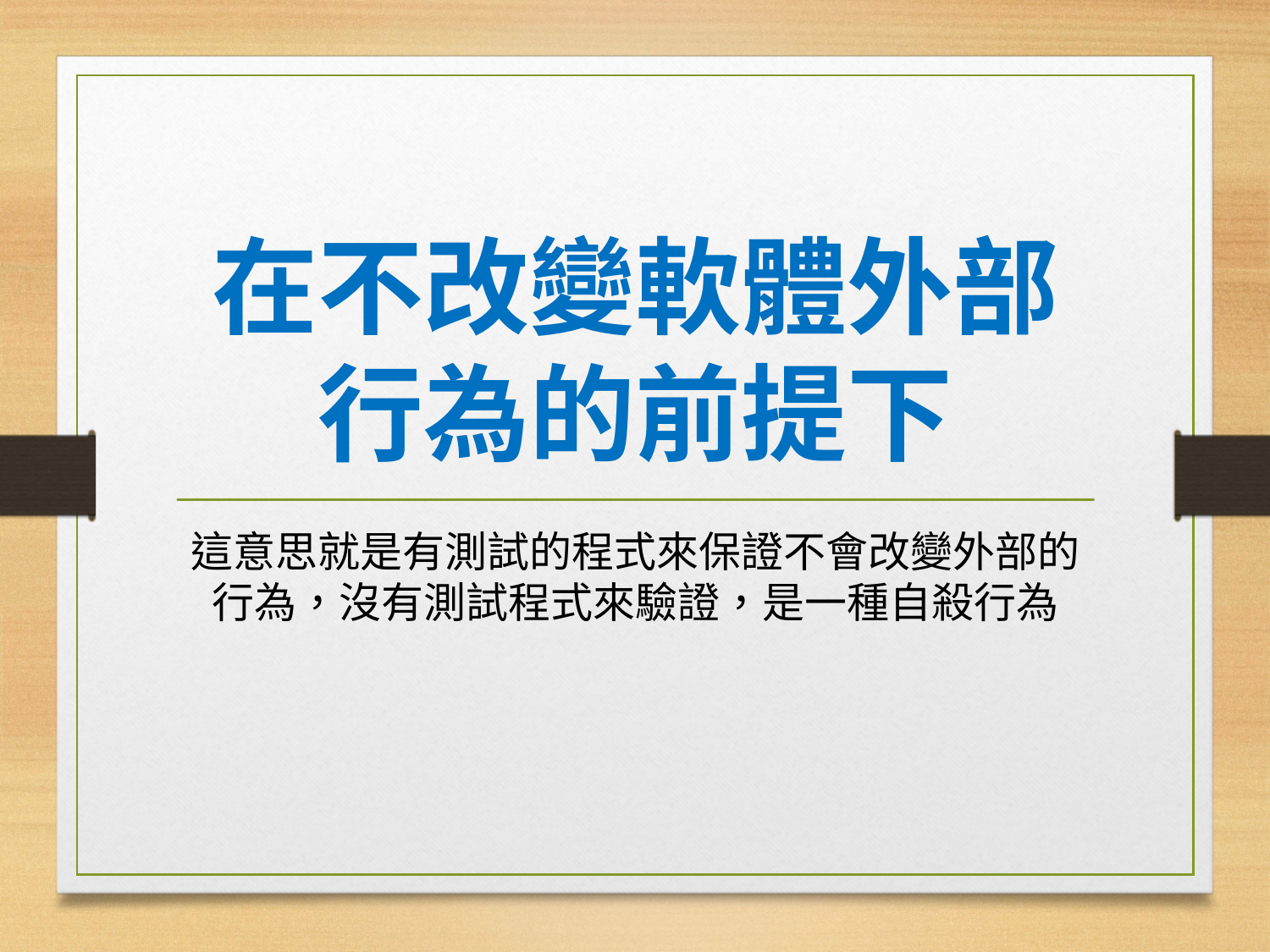

# 在不改變軟體外部行為的前提下
這意思就是有測試的程式來保證不會改變外部的行為，沒有測試程式來驗證，是一種自殺行為